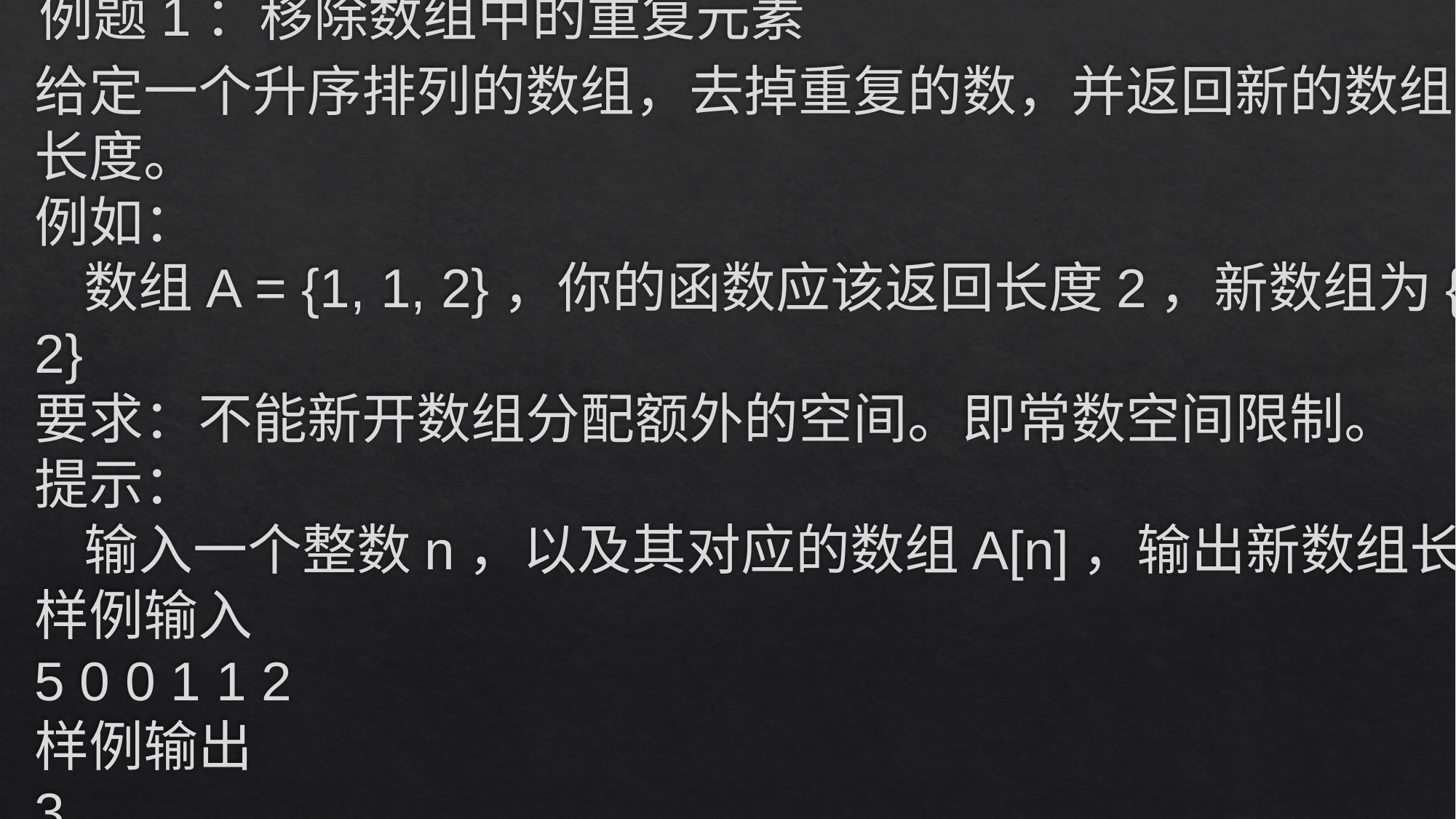

例题1：移除数组中的重复元素
给定一个升序排列的数组，去掉重复的数，并返回新的数组的长度。
例如：
   数组A = {1, 1, 2}，你的函数应该返回长度2，新数组为{1, 2}
要求：不能新开数组分配额外的空间。即常数空间限制。
提示：
   输入一个整数n，以及其对应的数组A[n]，输出新数组长度
样例输入
5 0 0 1 1 2
样例输出
3